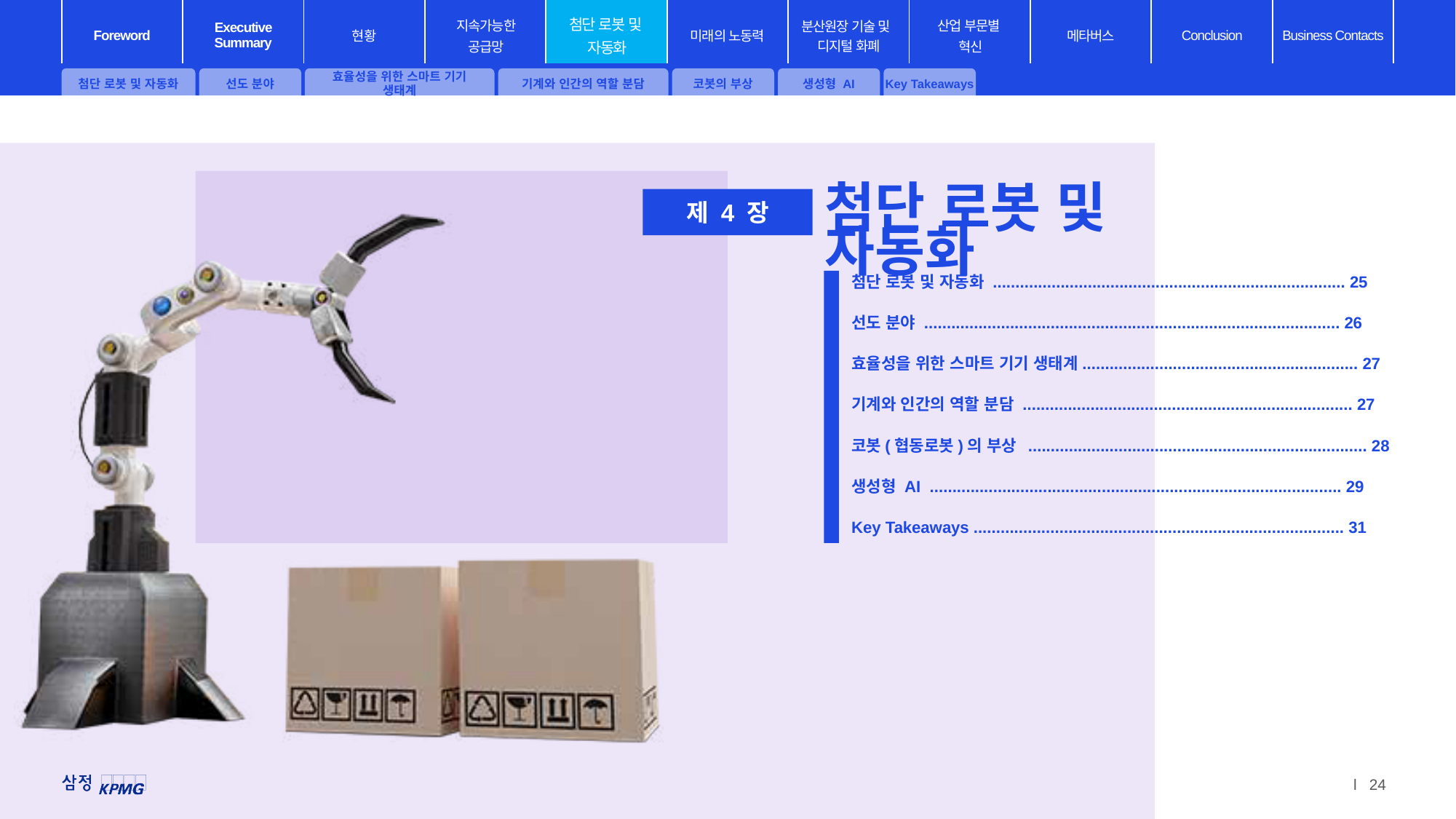

첨단 로봇 및 자동화
선도 분야
효율성을 위한 스마트 기기 생태계
기계와 인간의 역할 분담
코봇의 부상
생성형 AI
Key Takeaways

첨단 로봇 및 자동화

제 4 장

첨단 로봇 및 자동화 .............................................................................. 25

선도 분야 ............................................................................................ 26

효율성을 위한 스마트 기기 생태계............................................................. 27

기계와 인간의 역할 분담 ......................................................................... 27

코봇(협동로봇)의 부상 ........................................................................... 28

생성형 AI  ........................................................................................... 29

Key Takeaways .................................................................................. 31
l   24